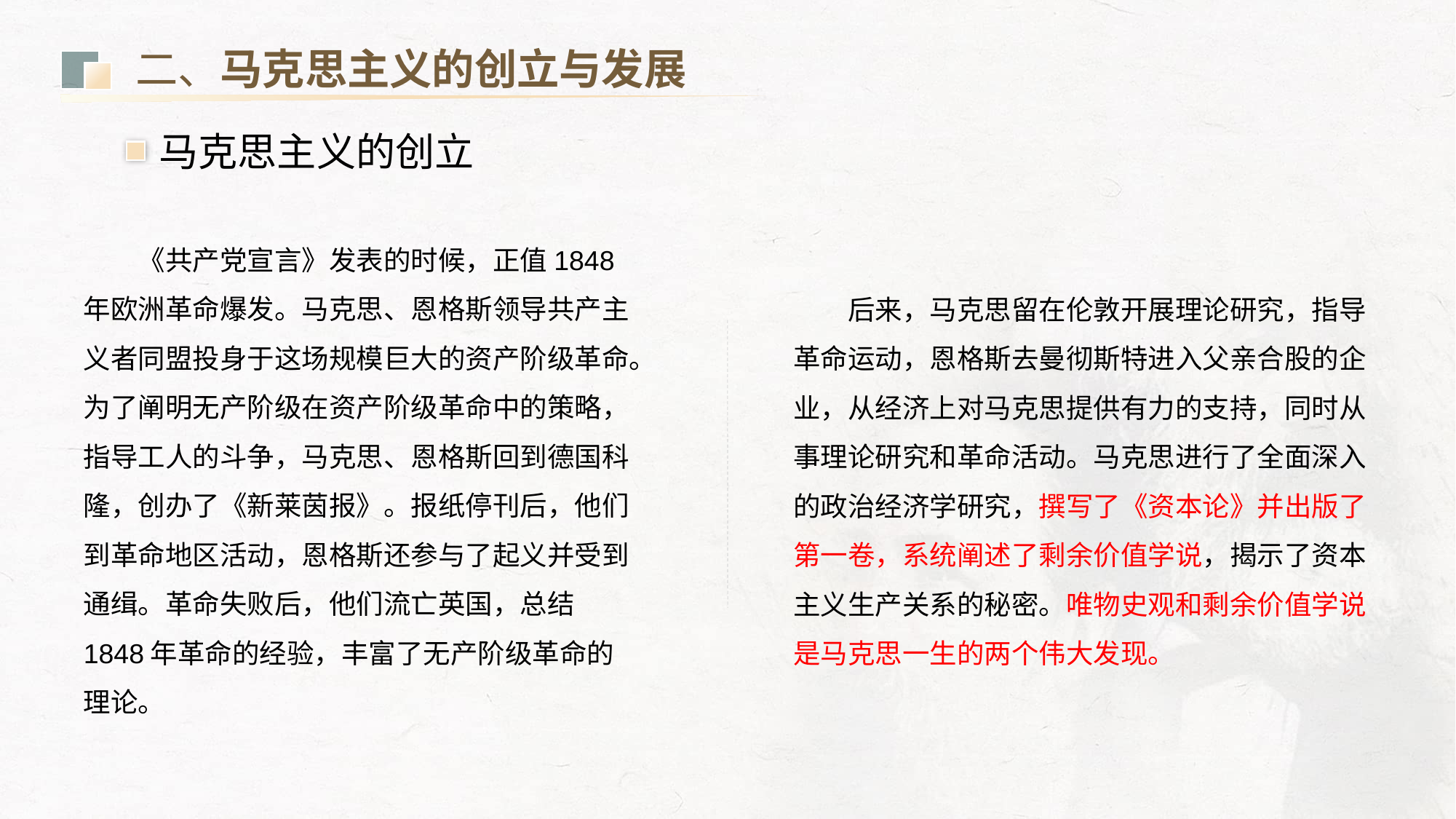

二、马克思主义的创立与发展

马克思主义的创立

后来，马克思留在伦敦开展理论研究，指导革命运动，恩格斯去曼彻斯特进入父亲合股的企业，从经济上对马克思提供有力的支持，同时从事理论研究和革命活动。马克思进行了全面深入的政治经济学研究，撰写了《资本论》并出版了第一卷，系统阐述了剩余价值学说，揭示了资本主义生产关系的秘密。唯物史观和剩余价值学说是马克思一生的两个伟大发现。
《共产党宣言》发表的时候，正值1848年欧洲革命爆发。马克思、恩格斯领导共产主义者同盟投身于这场规模巨大的资产阶级革命。为了阐明无产阶级在资产阶级革命中的策略，指导工人的斗争，马克思、恩格斯回到德国科隆，创办了《新莱茵报》。报纸停刊后，他们到革命地区活动，恩格斯还参与了起义并受到通缉。革命失败后，他们流亡英国，总结1848年革命的经验，丰富了无产阶级革命的理论。